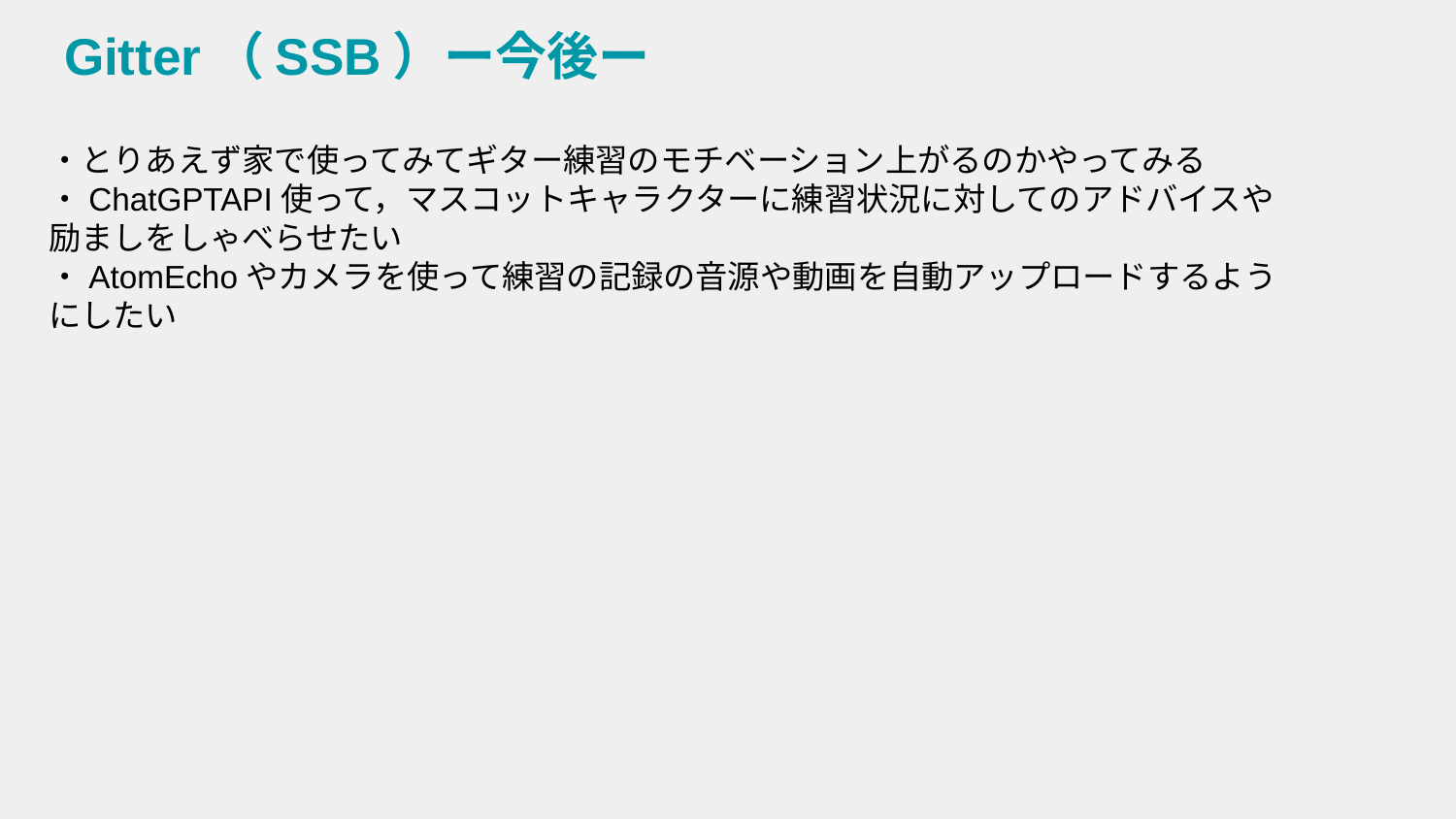

# Gitter（SSB）ー今後ー
・とりあえず家で使ってみてギター練習のモチベーション上がるのかやってみる
・ChatGPTAPI使って，マスコットキャラクターに練習状況に対してのアドバイスや励ましをしゃべらせたい
・AtomEchoやカメラを使って練習の記録の音源や動画を自動アップロードするようにしたい